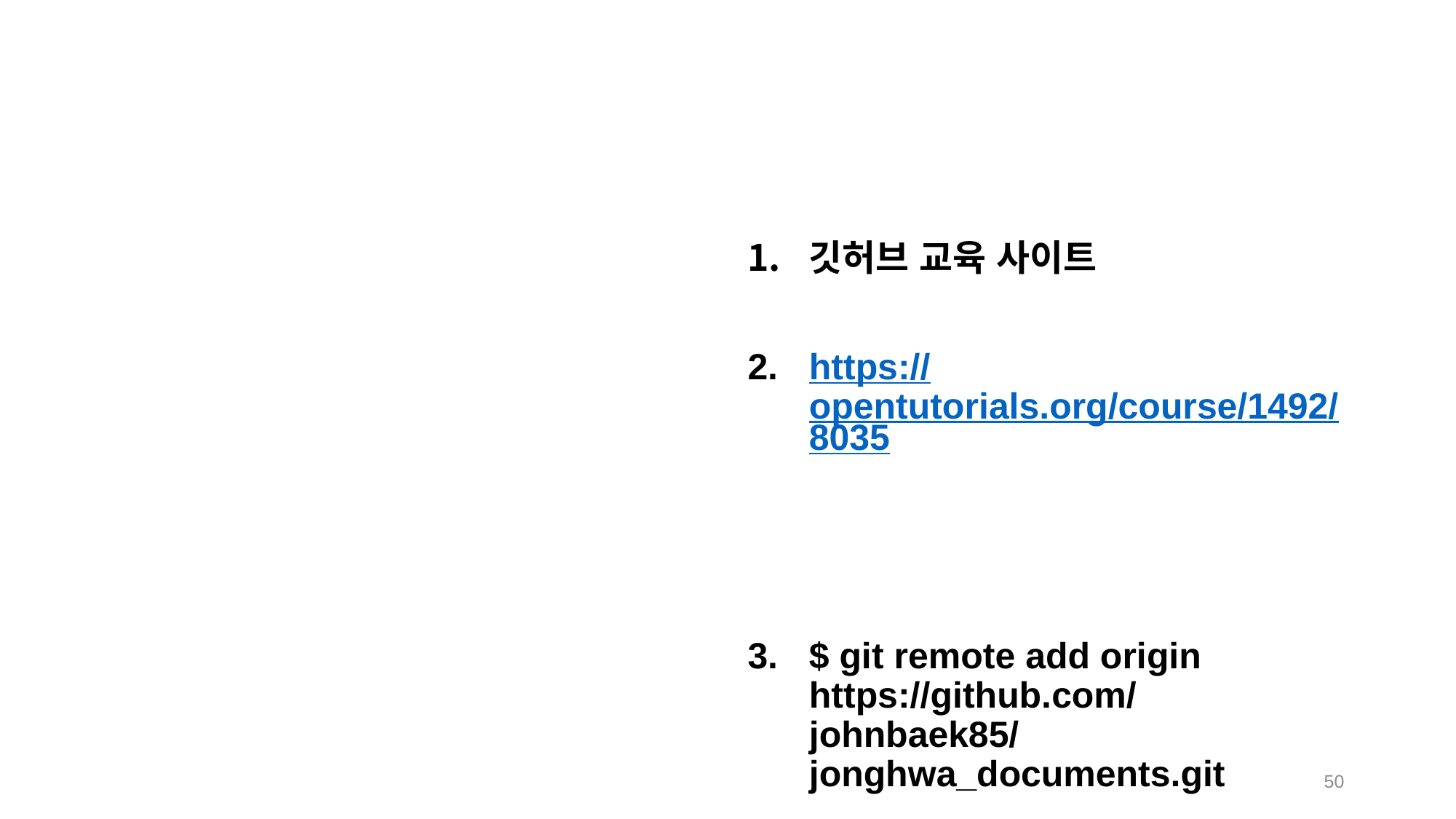

#

깃허브 교육 사이트

https://opentutorials.org/course/1492/8035

$ git remote add origin https://github.com/johnbaek85/jonghwa_documents.git

50